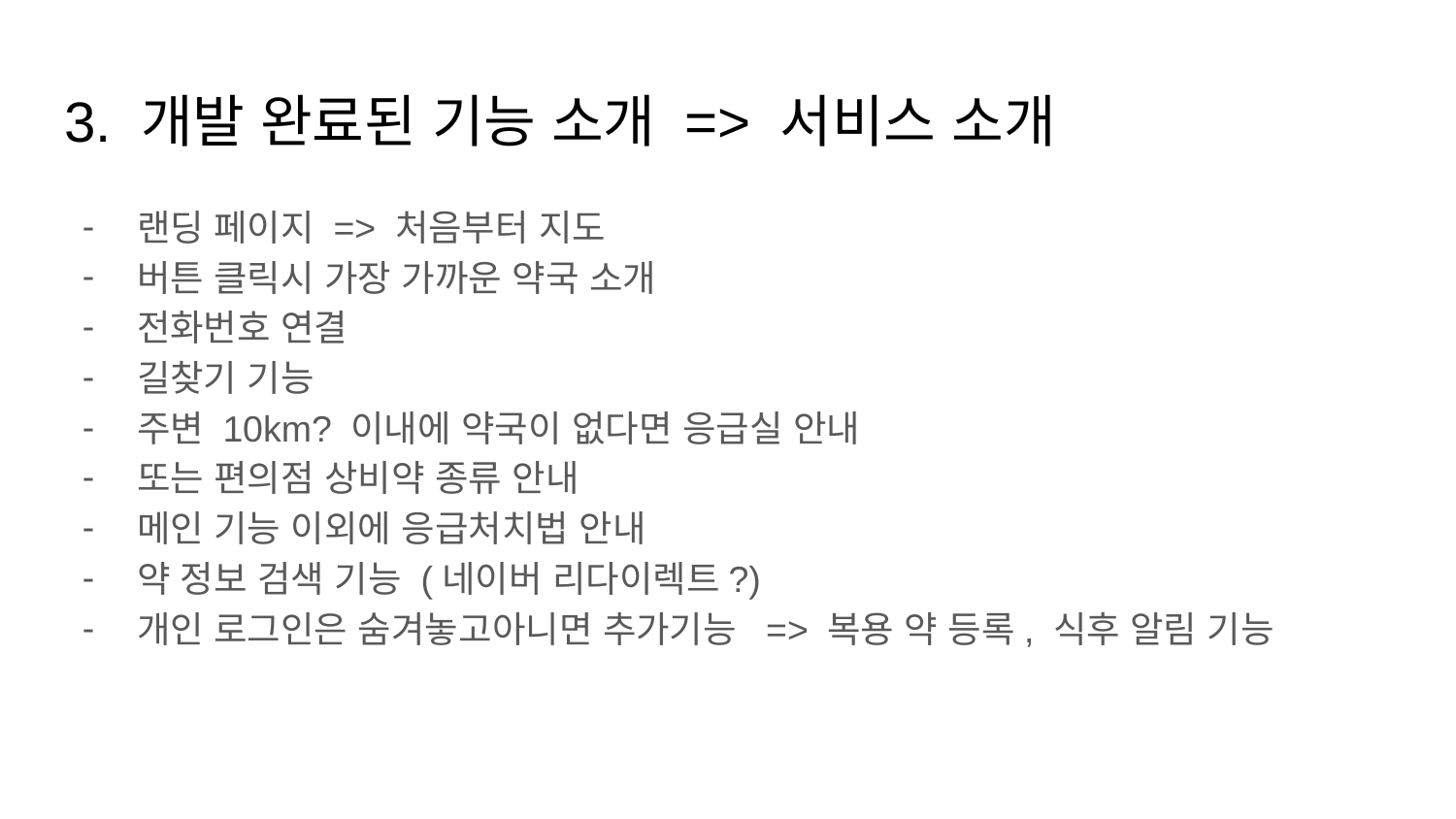

# 3. 개발 완료된 기능 소개 => 서비스 소개
랜딩 페이지 => 처음부터 지도
버튼 클릭시 가장 가까운 약국 소개
전화번호 연결
길찾기 기능
주변 10km? 이내에 약국이 없다면 응급실 안내
또는 편의점 상비약 종류 안내
메인 기능 이외에 응급처치법 안내
약 정보 검색 기능 (네이버 리다이렉트?)
개인 로그인은 숨겨놓고아니면 추가기능  => 복용 약 등록, 식후 알림 기능